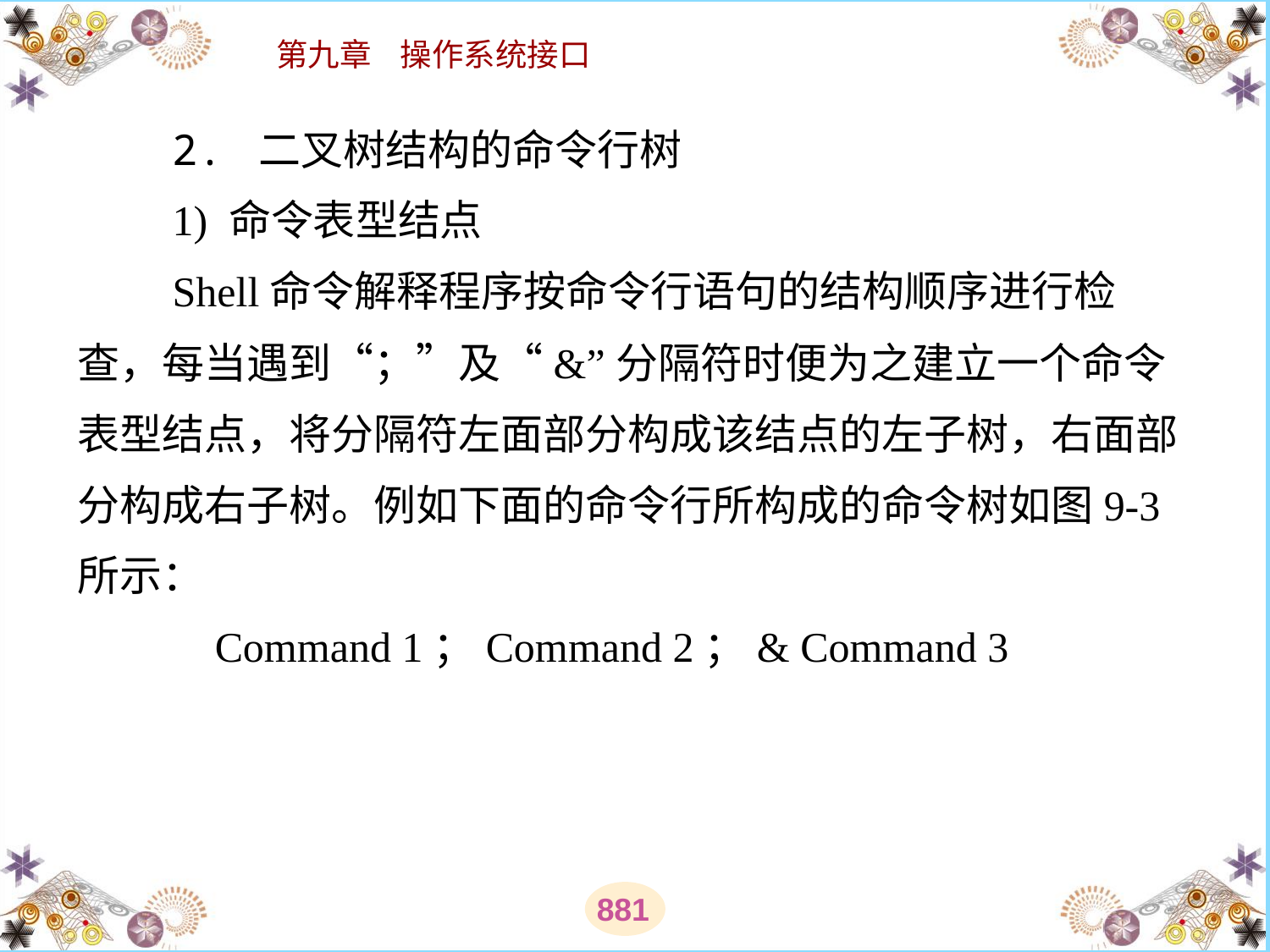

# 2. 二叉树结构的命令行树 　　1) 命令表型结点 　　Shell命令解释程序按命令行语句的结构顺序进行检查，每当遇到“；”及“&”分隔符时便为之建立一个命令表型结点，将分隔符左面部分构成该结点的左子树，右面部分构成右子树。例如下面的命令行所构成的命令树如图9-3所示： 　　　Command 1；Command 2；& Command 3